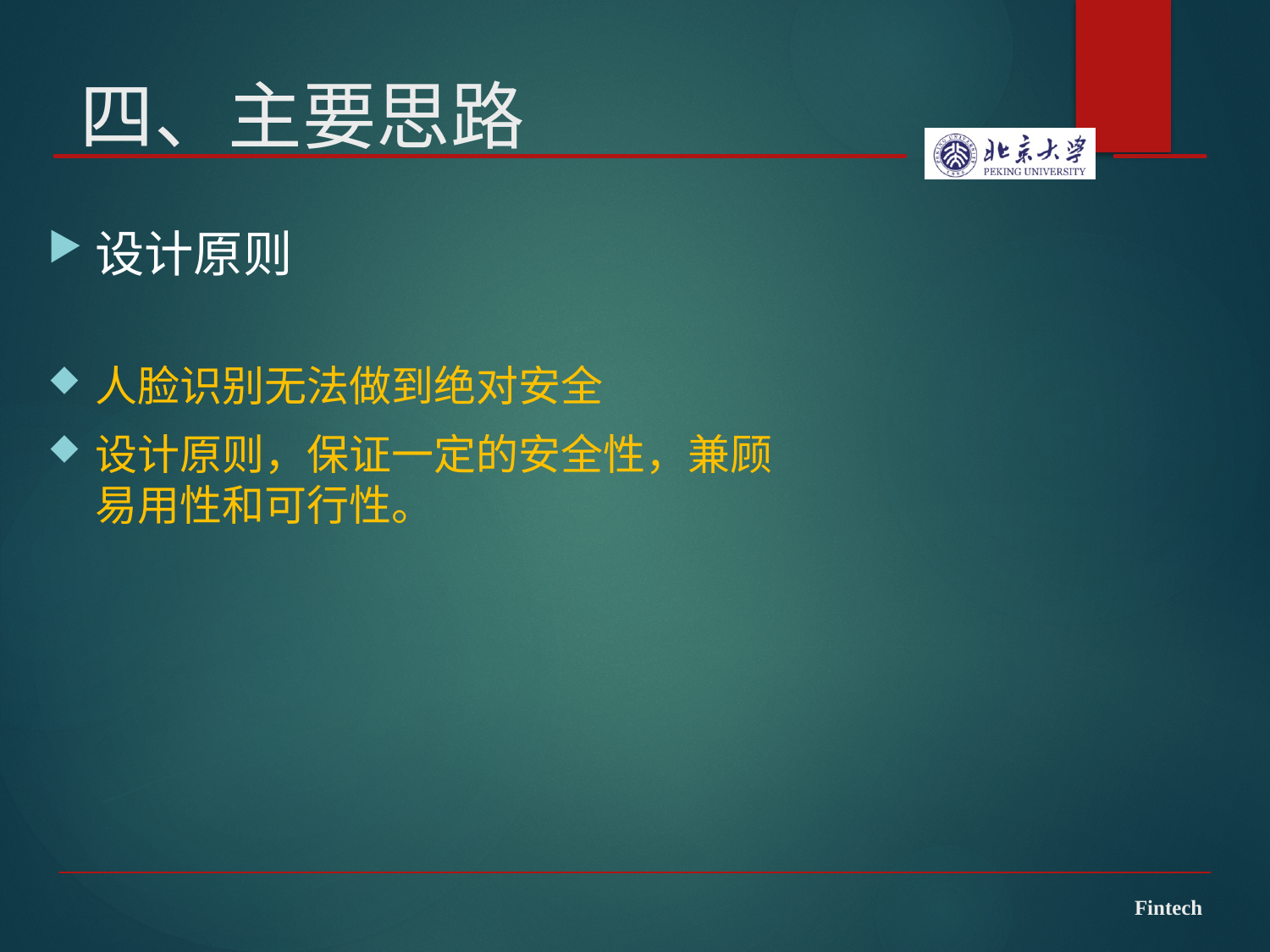

# 四、主要思路
设计原则

人脸识别无法做到绝对安全
设计原则，保证一定的安全性，兼顾易用性和可行性。